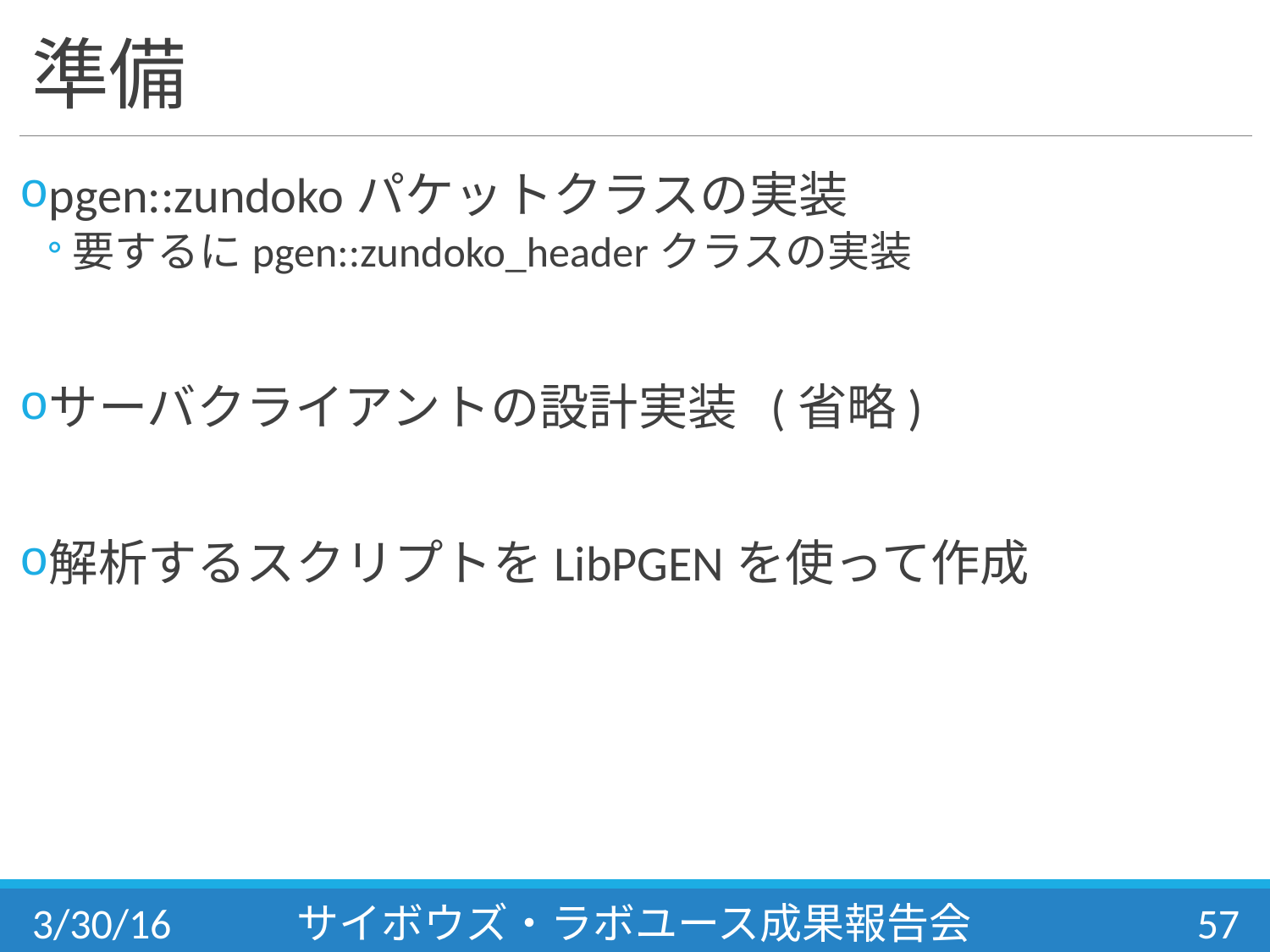

# 準備
pgen::zundokoパケットクラスの実装
要するにpgen::zundoko_headerクラスの実装

サーバクライアントの設計実装  (省略)

解析するスクリプトをLibPGENを使って作成
3/30/16
サイボウズ・ラボユース成果報告会
57